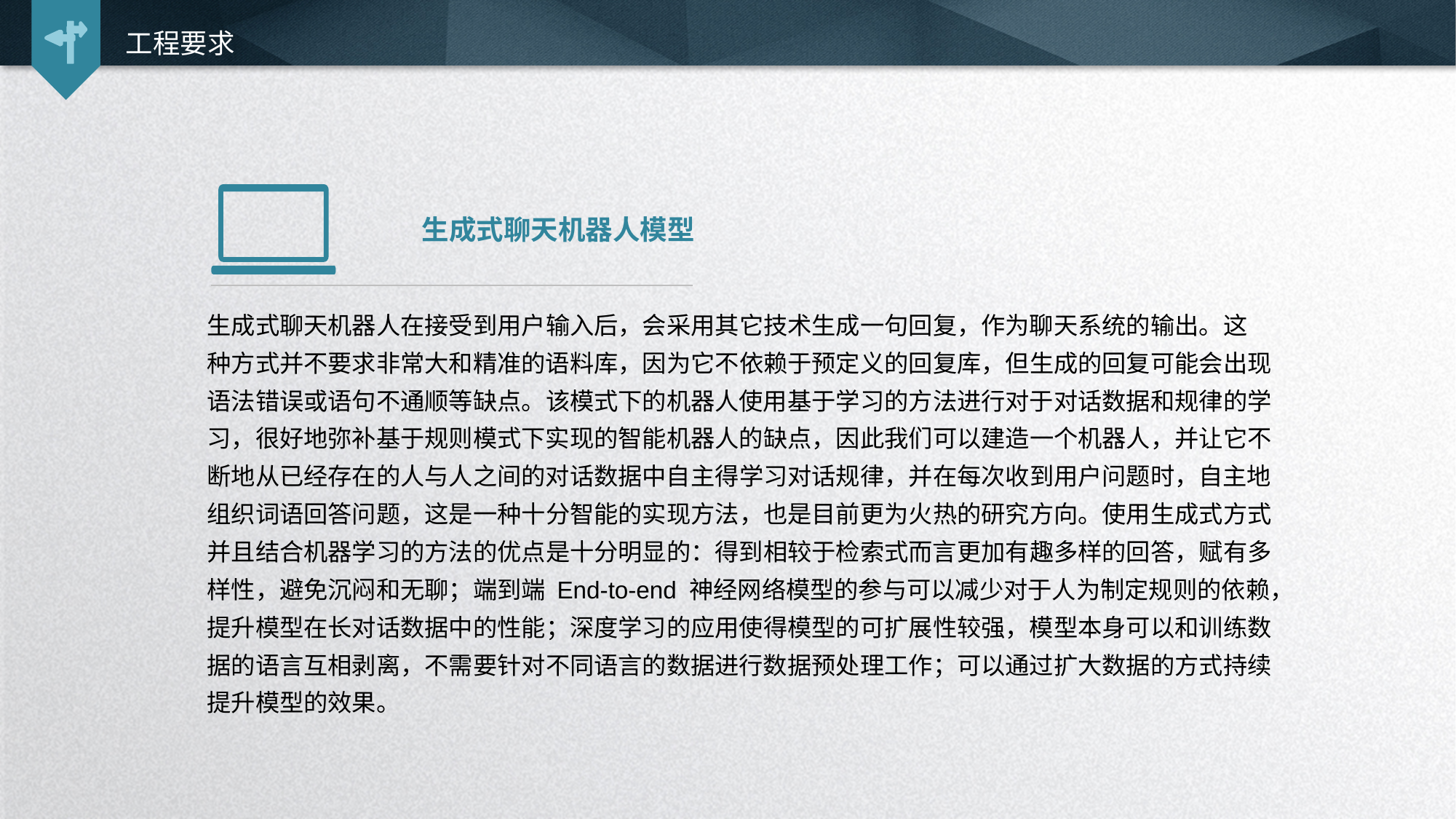

工程要求

生成式聊天机器人模型
生成式聊天机器人在接受到用户输入后，会采用其它技术生成一句回复，作为聊天系统的输出。这
种方式并不要求非常大和精准的语料库，因为它不依赖于预定义的回复库，但生成的回复可能会出现语法错误或语句不通顺等缺点。该模式下的机器人使用基于学习的方法进行对于对话数据和规律的学习，很好地弥补基于规则模式下实现的智能机器人的缺点，因此我们可以建造一个机器人，并让它不断地从已经存在的人与人之间的对话数据中自主得学习对话规律，并在每次收到用户问题时，自主地组织词语回答问题，这是一种十分智能的实现方法，也是目前更为火热的研究方向。使用生成式方式并且结合机器学习的方法的优点是十分明显的：得到相较于检索式而言更加有趣多样的回答，赋有多样性，避免沉闷和无聊；端到端 End-to-end 神经网络模型的参与可以减少对于人为制定规则的依赖，提升模型在长对话数据中的性能；深度学习的应用使得模型的可扩展性较强，模型本身可以和训练数据的语言互相剥离，不需要针对不同语言的数据进行数据预处理工作；可以通过扩大数据的方式持续提升模型的效果。
延时符